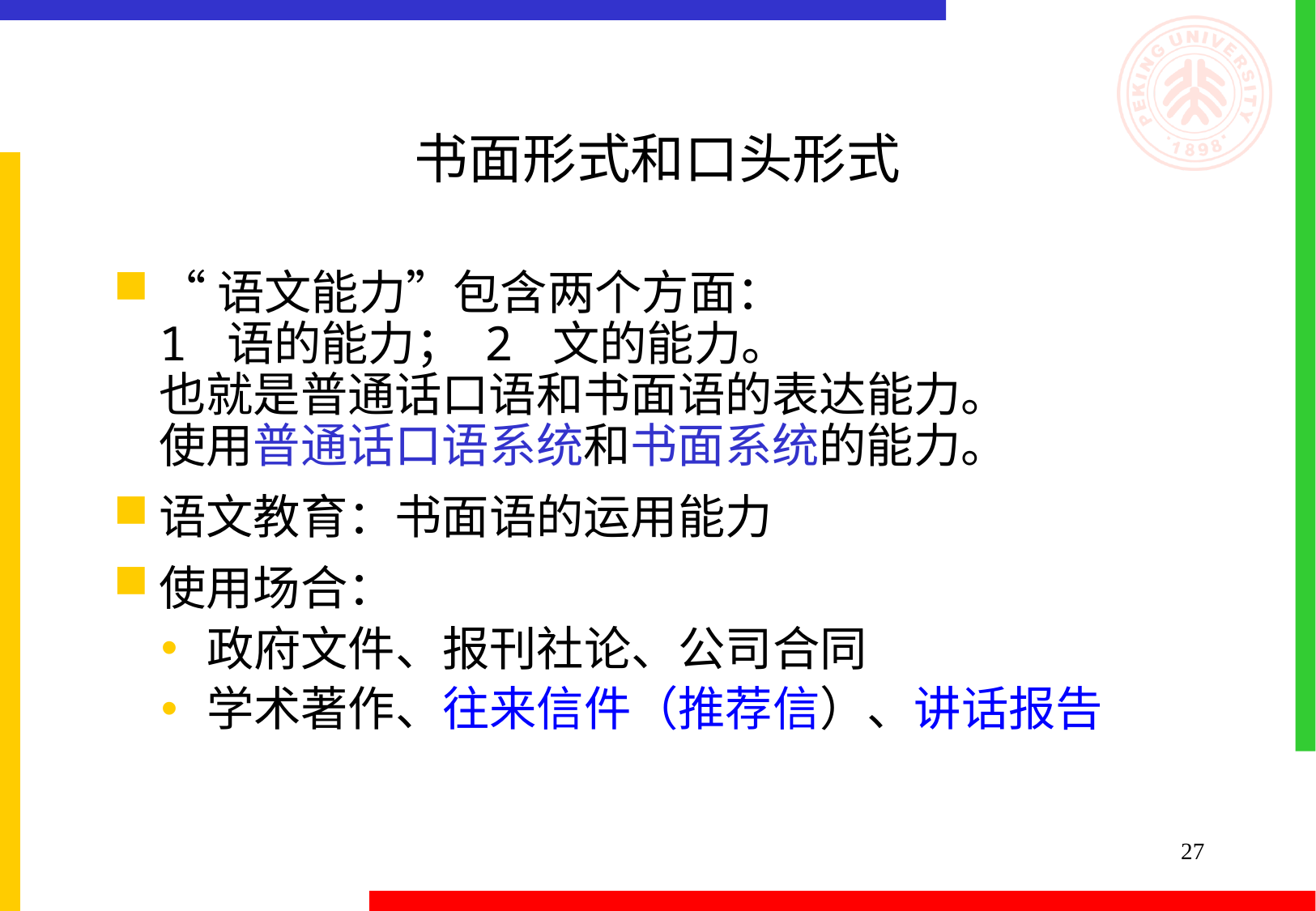

# 书面形式和口头形式
“语文能力”包含两个方面：
1 语的能力； 2 文的能力。
也就是普通话口语和书面语的表达能力。
使用普通话口语系统和书面系统的能力。
语文教育：书面语的运用能力
使用场合：
政府文件、报刊社论、公司合同
学术著作、往来信件（推荐信）、讲话报告
27